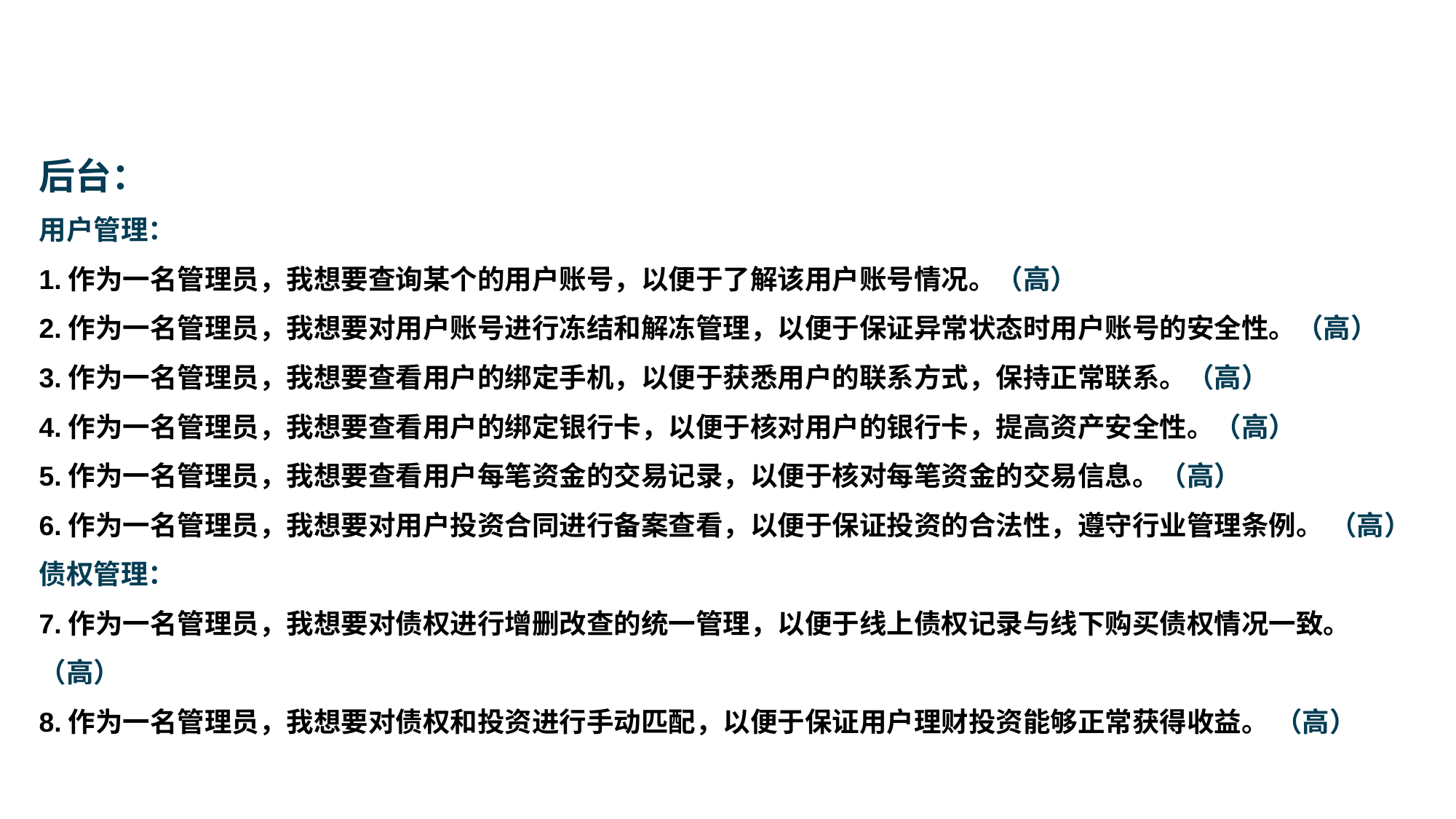

后台：
用户管理：
1.作为一名管理员，我想要查询某个的用户账号，以便于了解该用户账号情况。（高）
2.作为一名管理员，我想要对用户账号进行冻结和解冻管理，以便于保证异常状态时用户账号的安全性。（高）
3.作为一名管理员，我想要查看用户的绑定手机，以便于获悉用户的联系方式，保持正常联系。（高）
4.作为一名管理员，我想要查看用户的绑定银行卡，以便于核对用户的银行卡，提高资产安全性。（高）
5.作为一名管理员，我想要查看用户每笔资金的交易记录，以便于核对每笔资金的交易信息。（高）
6.作为一名管理员，我想要对用户投资合同进行备案查看，以便于保证投资的合法性，遵守行业管理条例。 （高）
债权管理：
7.作为一名管理员，我想要对债权进行增删改查的统一管理，以便于线上债权记录与线下购买债权情况一致。 （高）
8.作为一名管理员，我想要对债权和投资进行手动匹配，以便于保证用户理财投资能够正常获得收益。 （高）